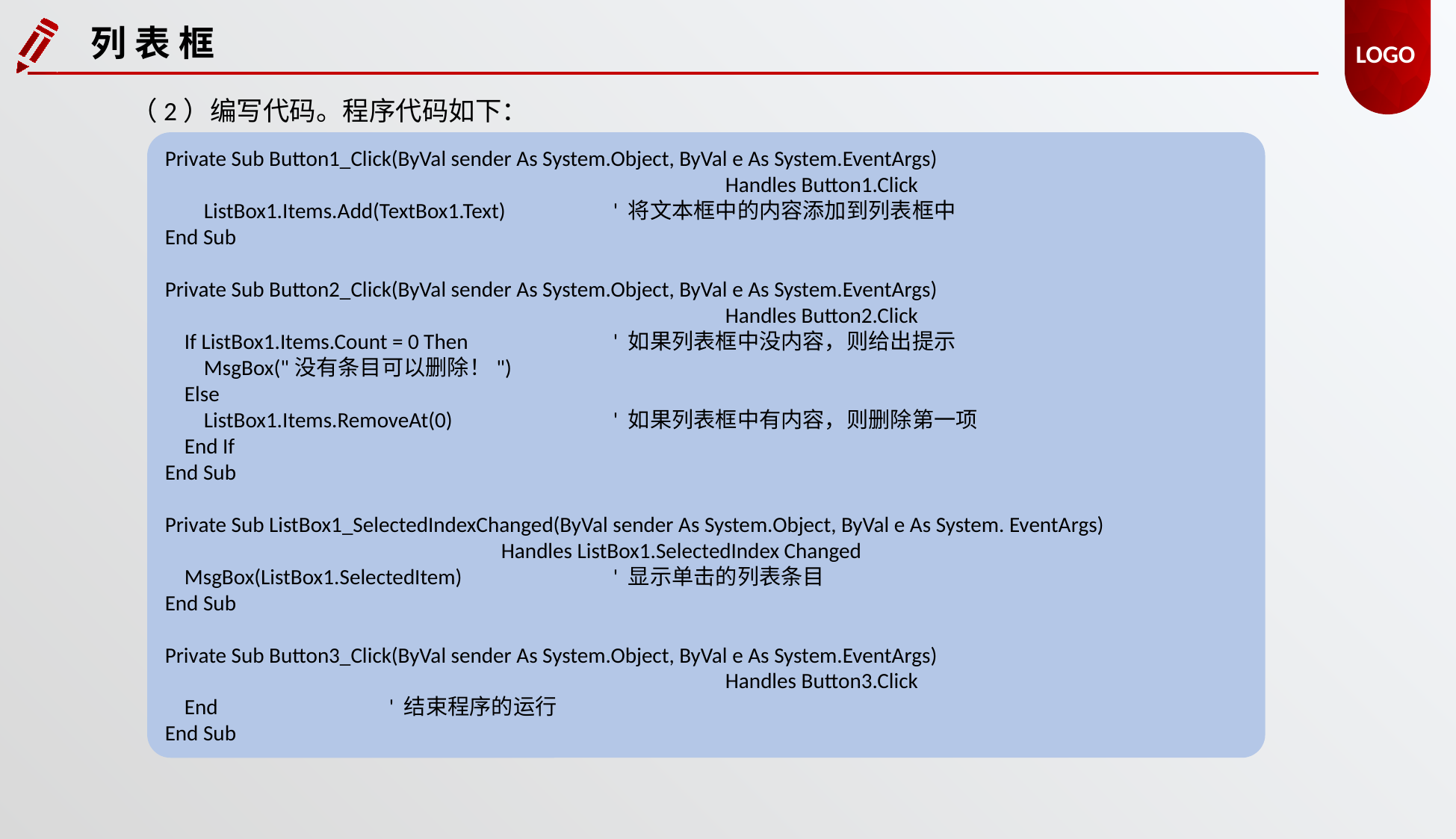

列 表 框
（2）编写代码。程序代码如下：
Private Sub Button1_Click(ByVal sender As System.Object, ByVal e As System.EventArgs)
					Handles Button1.Click
        ListBox1.Items.Add(TextBox1.Text)      	' 将文本框中的内容添加到列表框中
End Sub

Private Sub Button2_Click(ByVal sender As System.Object, ByVal e As System.EventArgs)
					Handles Button2.Click
    If ListBox1.Items.Count = 0 Then          	' 如果列表框中没内容，则给出提示
        MsgBox("没有条目可以删除！")
    Else
        ListBox1.Items.RemoveAt(0)          	' 如果列表框中有内容，则删除第一项
    End If
End Sub

Private Sub ListBox1_SelectedIndexChanged(ByVal sender As System.Object, ByVal e As System. EventArgs) 				Handles ListBox1.SelectedIndex Changed
    MsgBox(ListBox1.SelectedItem)           	' 显示单击的列表条目
End Sub

Private Sub Button3_Click(ByVal sender As System.Object, ByVal e As System.EventArgs)
					Handles Button3.Click
    End                                   	' 结束程序的运行
End Sub